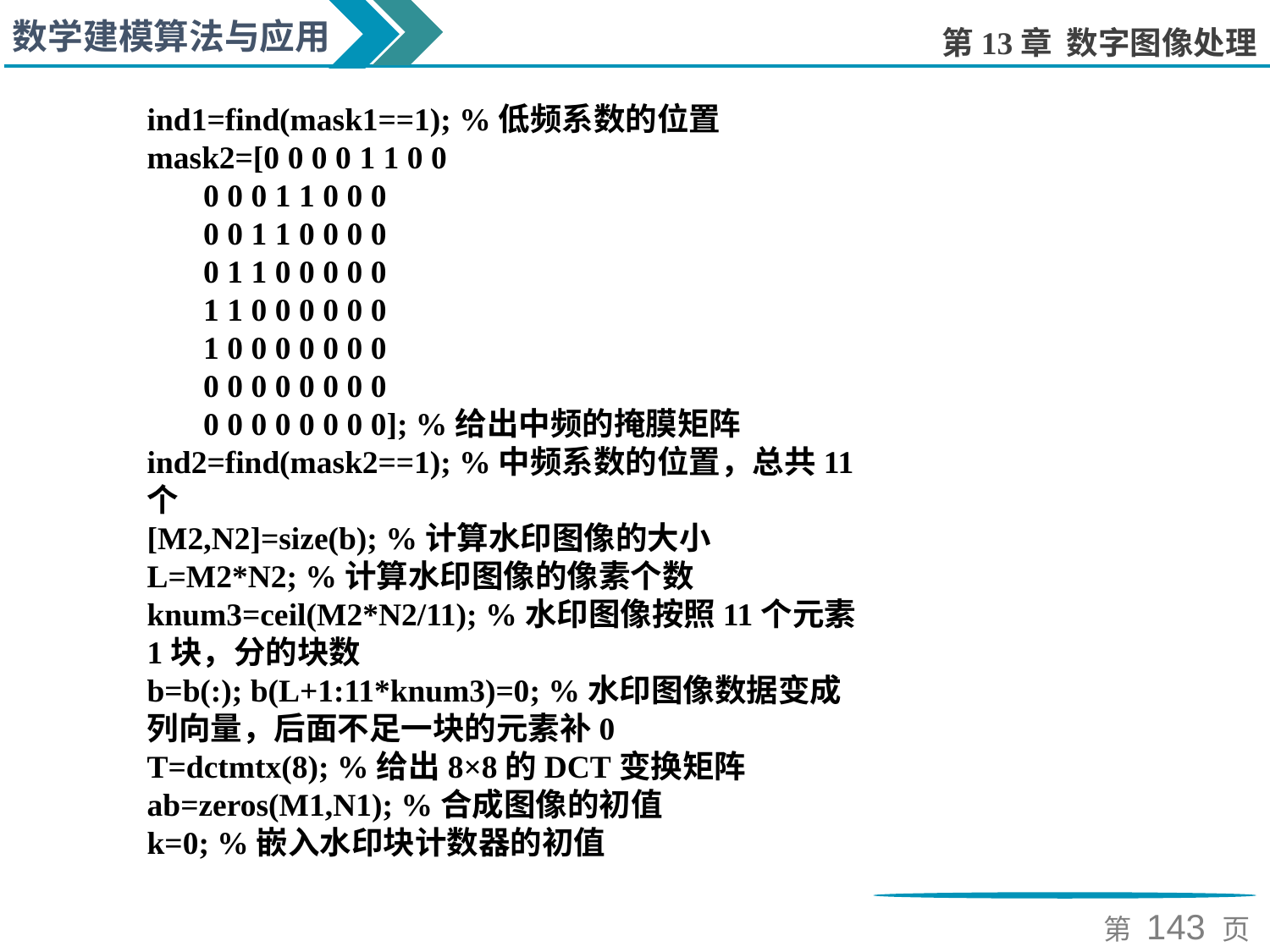

ind1=find(mask1==1); %低频系数的位置
mask2=[0 0 0 0 1 1 0 0
       0 0 0 1 1 0 0 0
       0 0 1 1 0 0 0 0
       0 1 1 0 0 0 0 0
       1 1 0 0 0 0 0 0
       1 0 0 0 0 0 0 0
       0 0 0 0 0 0 0 0
       0 0 0 0 0 0 0 0]; %给出中频的掩膜矩阵
ind2=find(mask2==1); %中频系数的位置，总共11个
[M2,N2]=size(b); %计算水印图像的大小
L=M2*N2; %计算水印图像的像素个数
knum3=ceil(M2*N2/11); %水印图像按照11个元素1块，分的块数
b=b(:); b(L+1:11*knum3)=0; %水印图像数据变成列向量，后面不足一块的元素补0
T=dctmtx(8); %给出8×8的DCT变换矩阵
ab=zeros(M1,N1); %合成图像的初值
k=0; %嵌入水印块计数器的初值